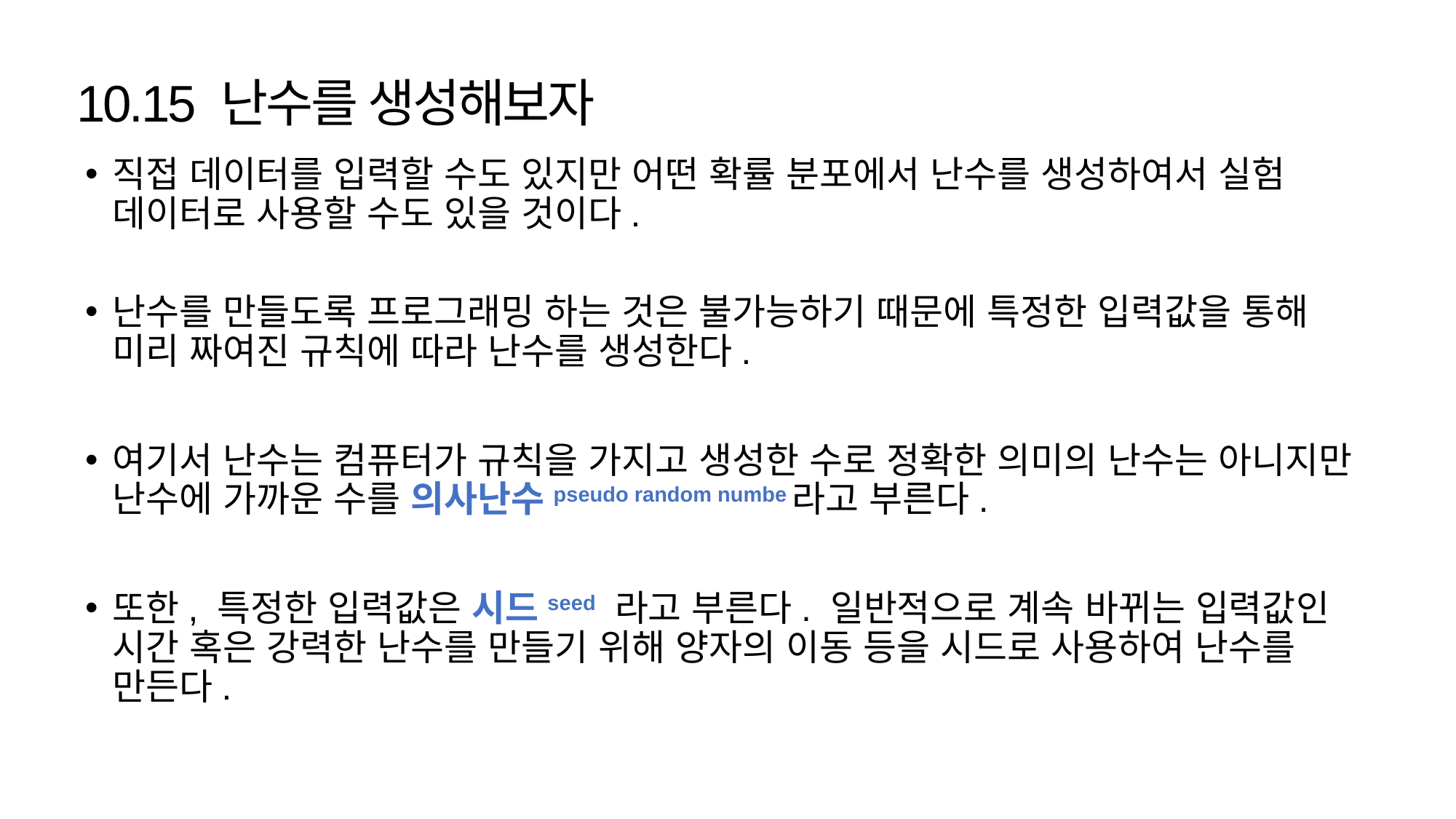

# 10.15 난수를 생성해보자

직접 데이터를 입력할 수도 있지만 어떤 확률 분포에서 난수를 생성하여서 실험 데이터로 사용할 수도 있을 것이다.
난수를 만들도록 프로그래밍 하는 것은 불가능하기 때문에 특정한 입력값을 통해 미리 짜여진 규칙에 따라 난수를 생성한다.

여기서 난수는 컴퓨터가 규칙을 가지고 생성한 수로 정확한 의미의 난수는 아니지만 난수에 가까운 수를 의사난수pseudo random numbe라고 부른다.

또한, 특정한 입력값은 시드seed 라고 부른다. 일반적으로 계속 바뀌는 입력값인 시간 혹은 강력한 난수를 만들기 위해 양자의 이동 등을 시드로 사용하여 난수를 만든다.